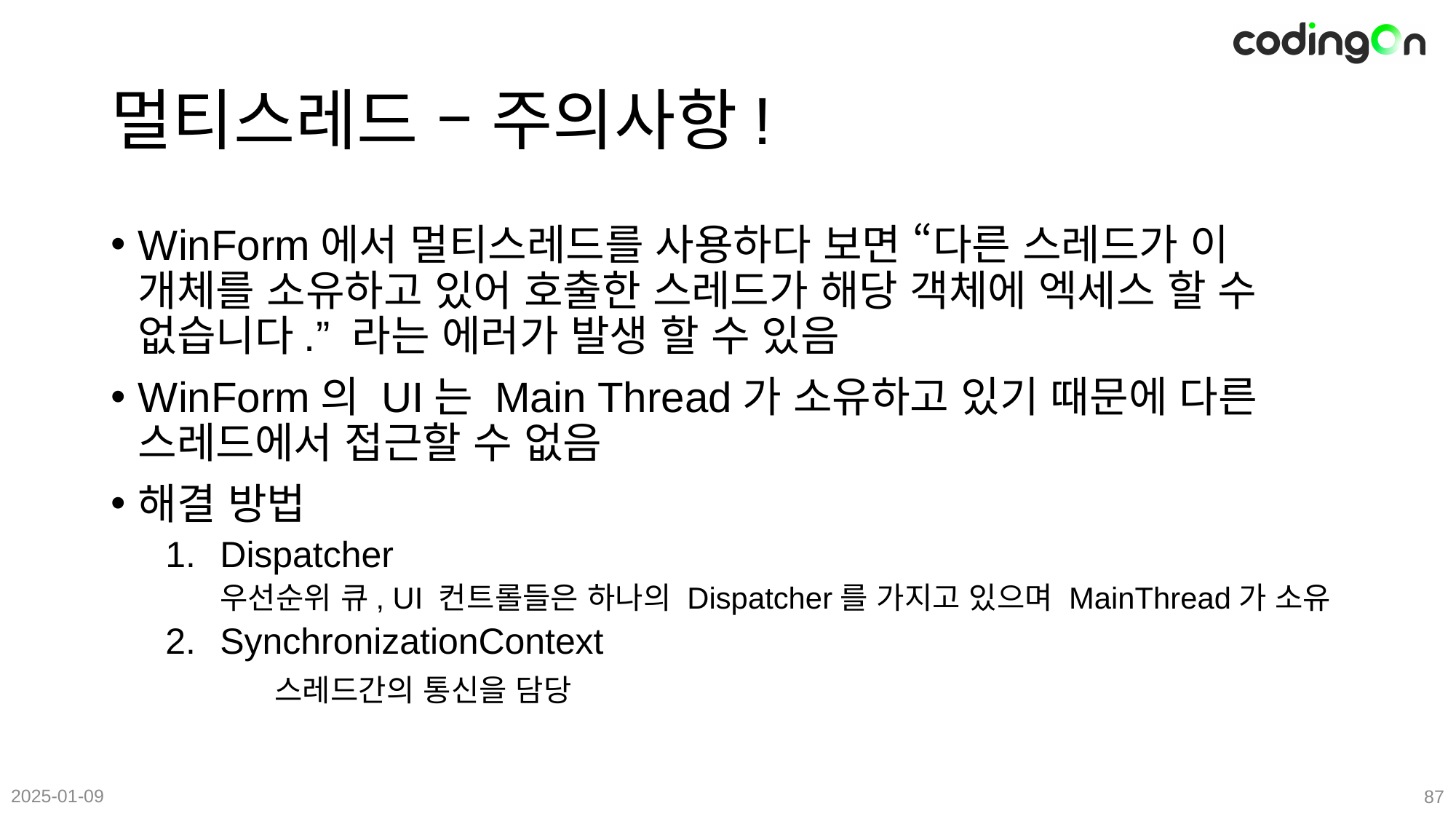

# 멀티스레드 – 주의사항!
WinForm에서 멀티스레드를 사용하다 보면 “다른 스레드가 이 개체를 소유하고 있어 호출한 스레드가 해당 객체에 엑세스 할 수 없습니다.” 라는 에러가 발생 할 수 있음
WinForm의 UI는 Main Thread가 소유하고 있기 때문에 다른 스레드에서 접근할 수 없음
해결 방법
Dispatcher
우선순위 큐, UI 컨트롤들은 하나의 Dispatcher를 가지고 있으며 MainThread가 소유
SynchronizationContext
	스레드간의 통신을 담당
2025-01-09
87